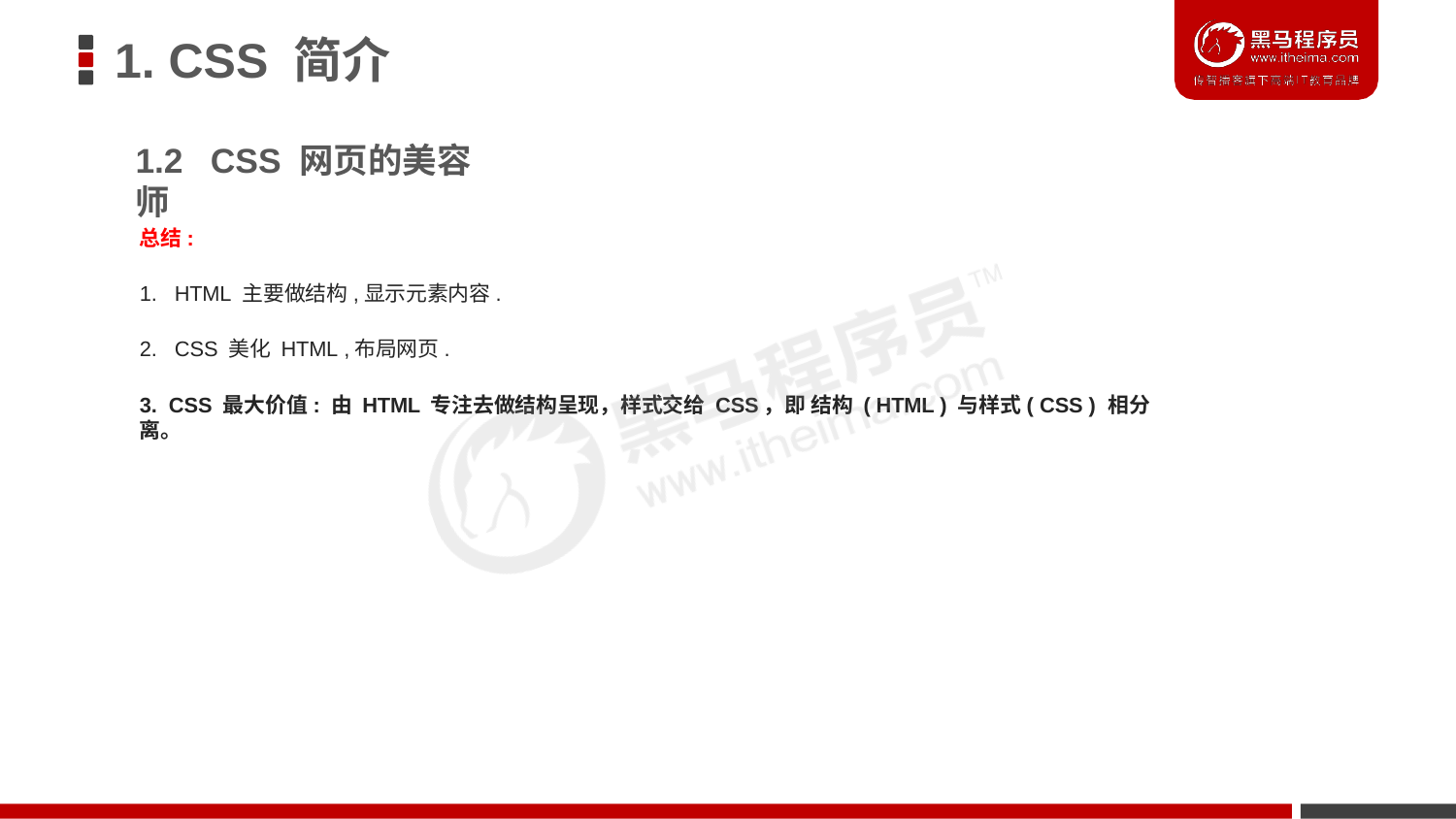

# 1. CSS 简介
1.2	CSS 网页的美容师

总结:

1.   HTML 主要做结构,显示元素内容.

2.   CSS 美化 HTML ,布局网页.

3.  CSS 最大价值: 由 HTML 专注去做结构呈现，样式交给 CSS，即 结构 ( HTML ) 与样式( CSS ) 相分离。